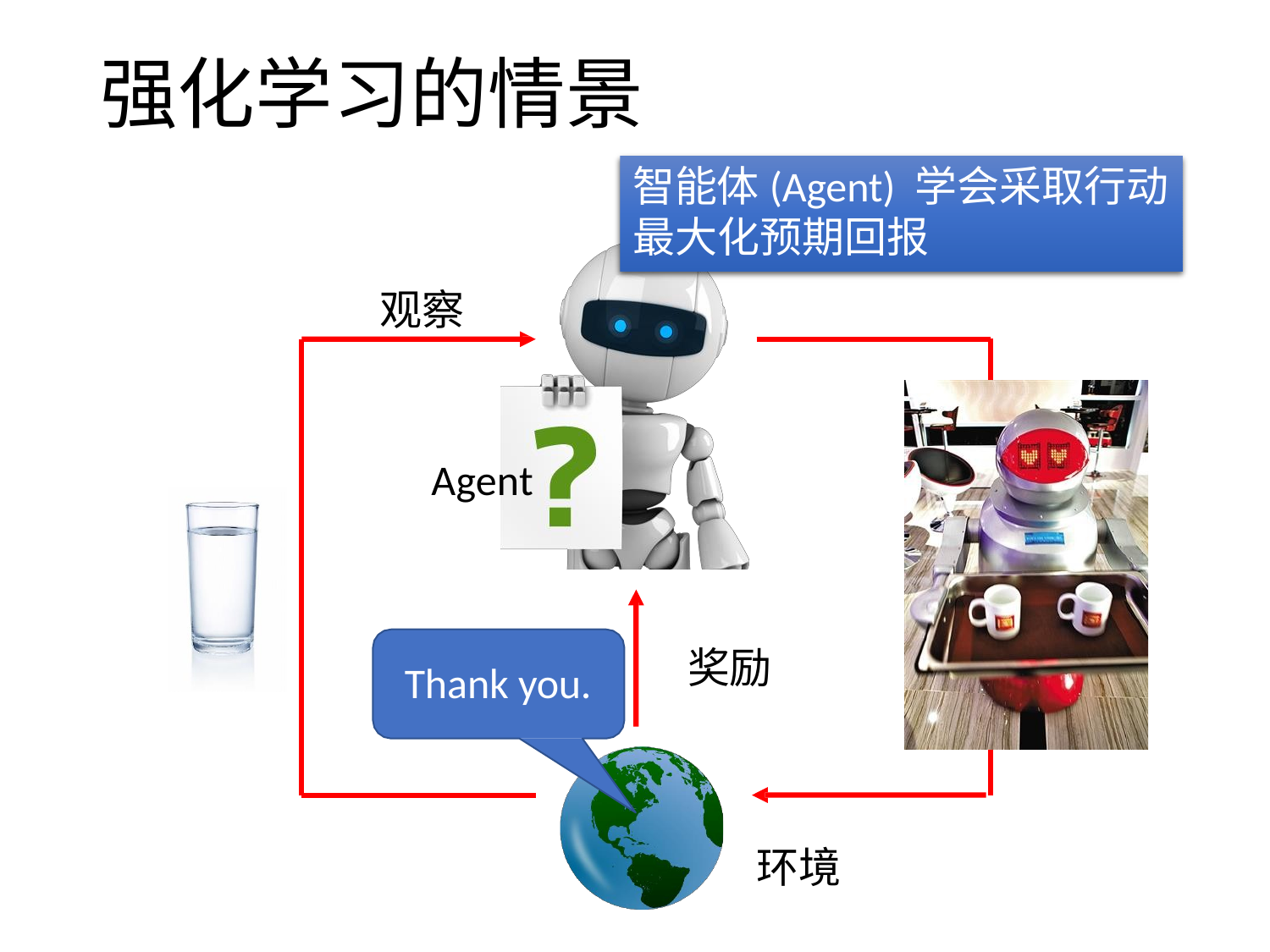

# 强化学习的情景

智能体(Agent) 学会采取行动最大化预期回报

      观察

Agent

  奖励
Thank you.

  环境